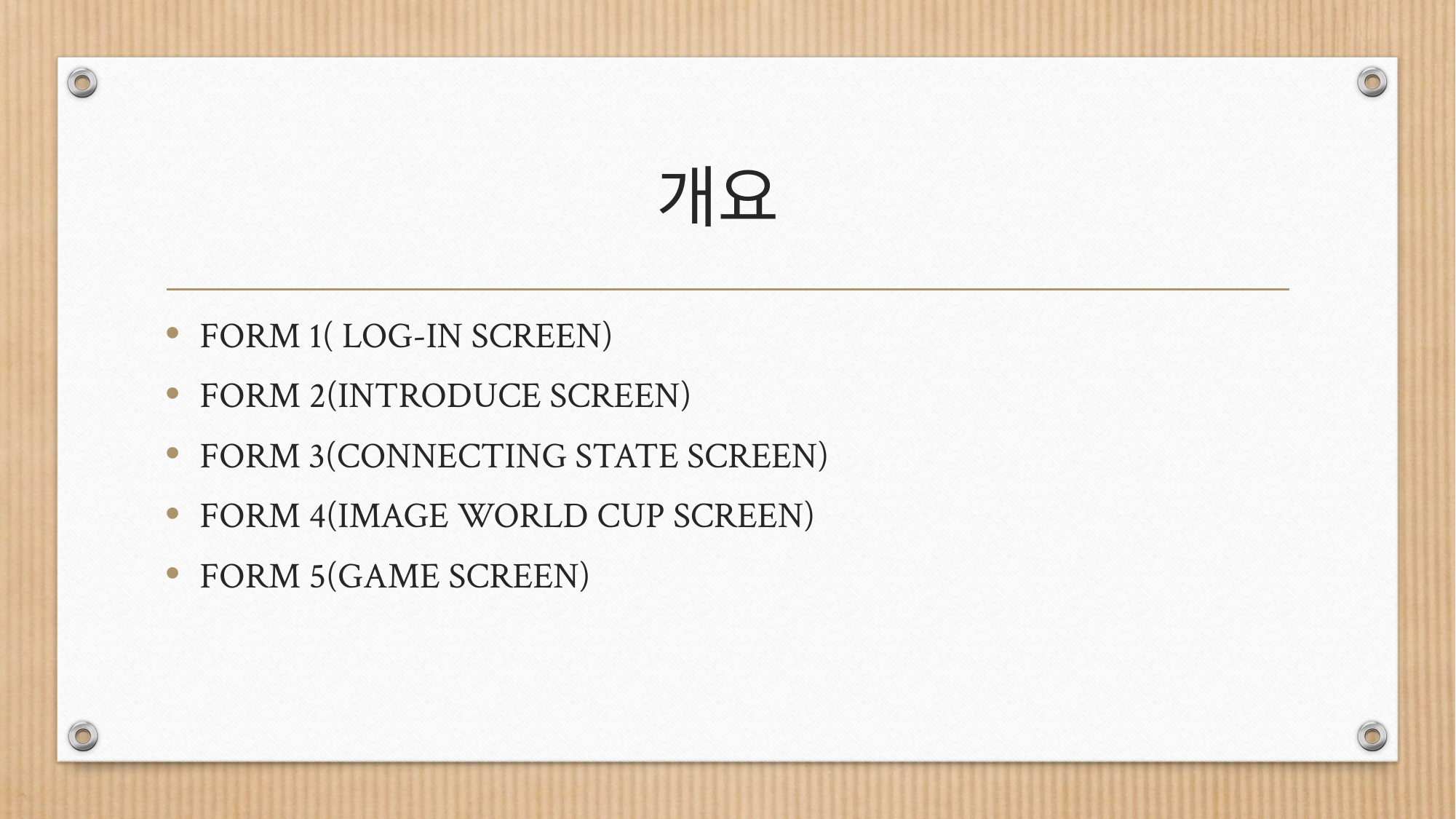

# 개요
FORM 1( LOG-IN SCREEN)
FORM 2(INTRODUCE SCREEN)
FORM 3(CONNECTING STATE SCREEN)
FORM 4(IMAGE WORLD CUP SCREEN)
FORM 5(GAME SCREEN)